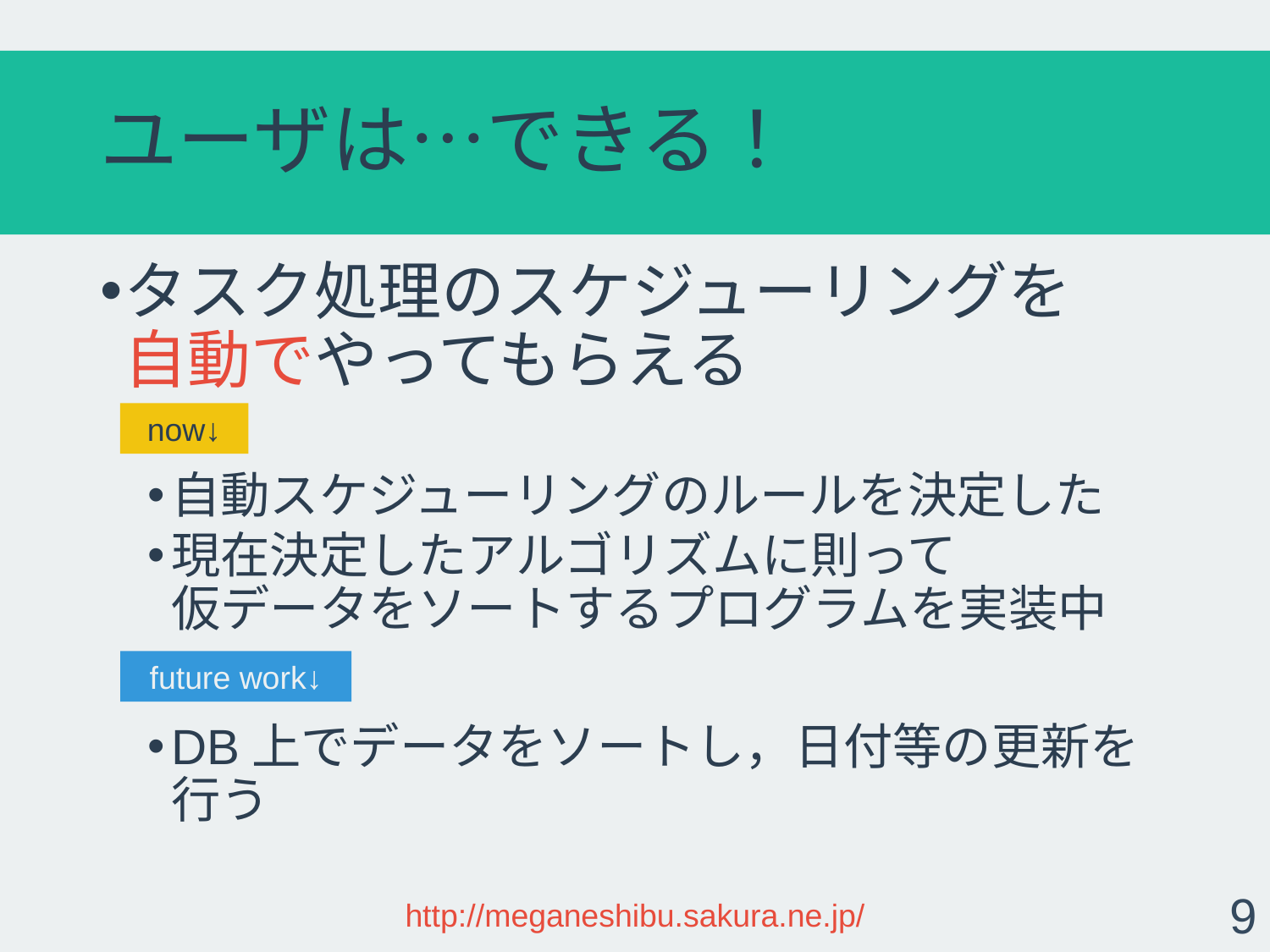

# ユーザは…できる！
タスク処理のスケジューリングを
自動でやってもらえる

自動スケジューリングのルールを決定した
現在決定したアルゴリズムに則って
仮データをソートするプログラムを実装中

DB上でデータをソートし，日付等の更新を行う
now↓
future work↓
http://meganeshibu.sakura.ne.jp/
9